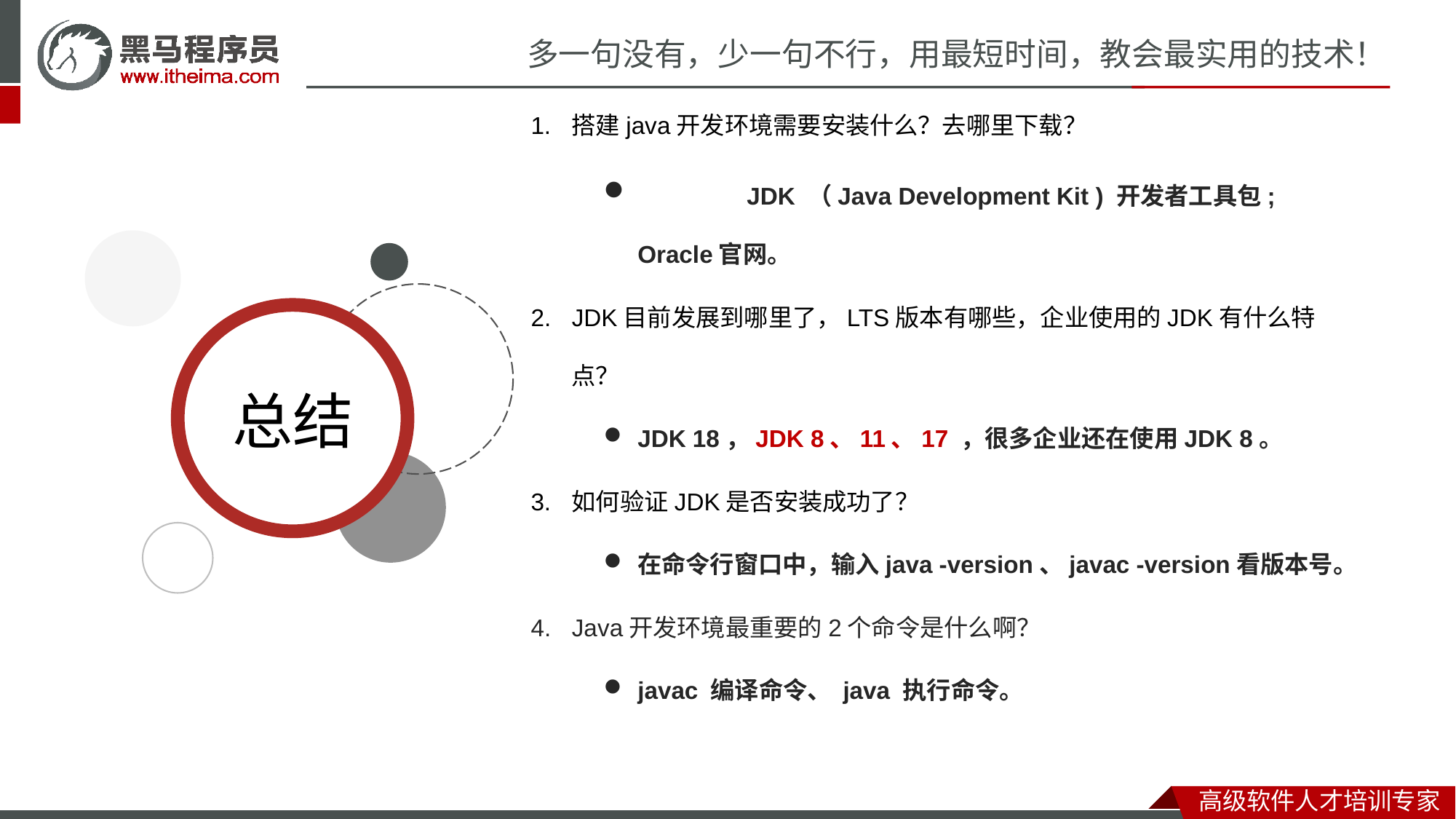

搭建java开发环境需要安装什么？去哪里下载？
	JDK （Java Development Kit ) 开发者工具包;  Oracle官网。
JDK目前发展到哪里了，LTS版本有哪些，企业使用的JDK有什么特点？
JDK 18，JDK 8、11、17 ，很多企业还在使用JDK 8。
如何验证JDK是否安装成功了？
在命令行窗口中，输入java -version、javac -version看版本号。
Java开发环境最重要的2个命令是什么啊？
javac 编译命令、 java 执行命令。